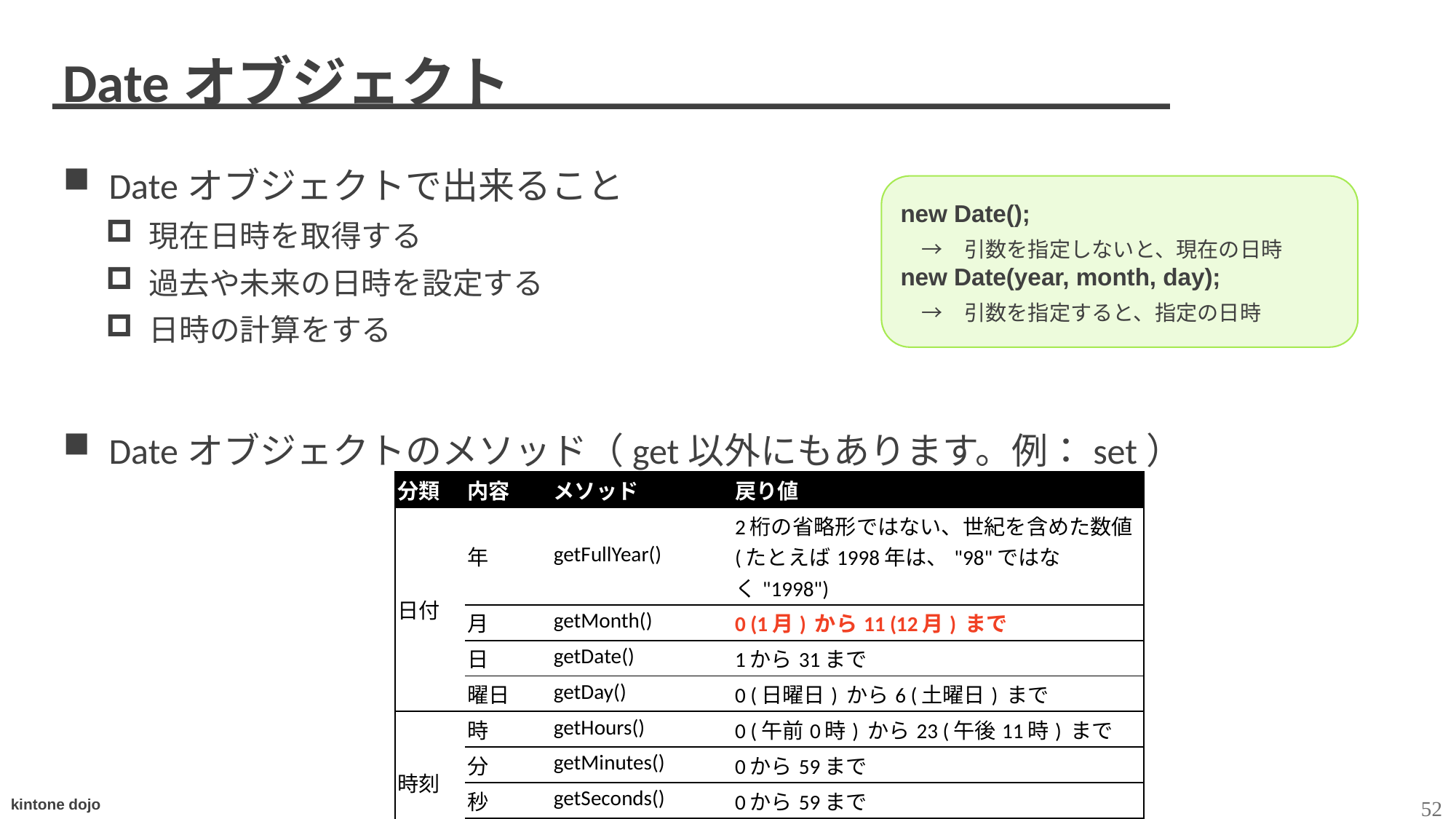

# Dateオブジェクト
Dateオブジェクトで出来ること
現在日時を取得する
過去や未来の日時を設定する
日時の計算をする

Dateオブジェクトのメソッド（get以外にもあります。例：set）

new Date();
　→　引数を指定しないと、現在の日時
new Date(year, month, day);
　→　引数を指定すると、指定の日時
| 分類 | 内容 | メソッド | 戻り値 |
| --- | --- | --- | --- |
| 日付 | 年 | getFullYear() | 2桁の省略形ではない、世紀を含めた数値 (たとえば1998年は、"98"ではなく"1998") |
|  | 月 | getMonth() | 0 (1月) から11 (12月) まで |
|  | 日 | getDate() | 1から31まで |
|  | 曜日 | getDay() | 0 (日曜日) から6 (土曜日) まで |
| 時刻 | 時 | getHours() | 0 (午前0時) から23 (午後11時) まで |
|  | 分 | getMinutes() | 0から59まで |
|  | 秒 | getSeconds() | 0から59まで |
|  | ミリ秒 | getMilliseconds() | 0から999まで |
52
Copyleft © 2020 Cybozu, Inc.